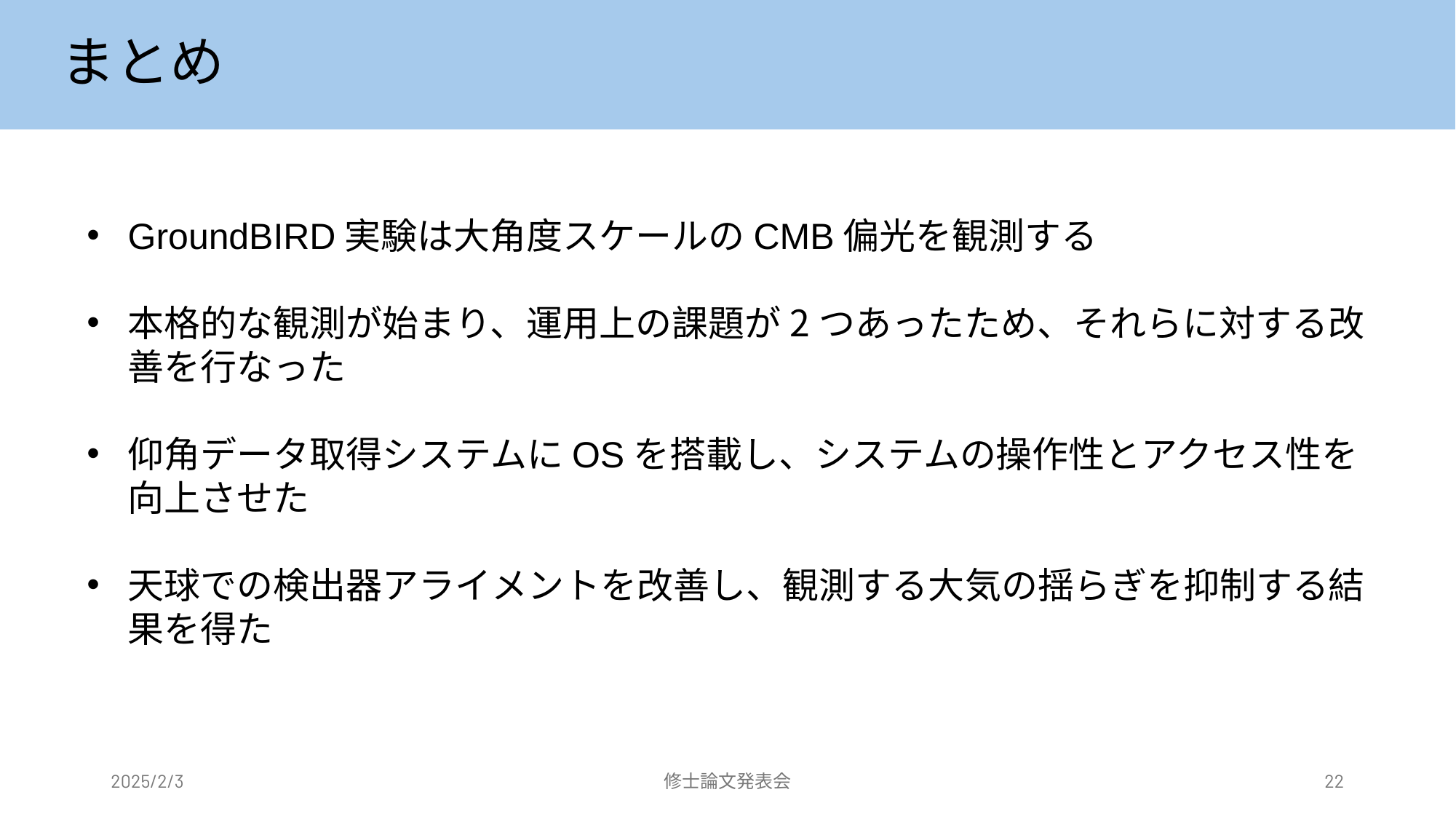

# まとめ

GroundBIRD実験は大角度スケールのCMB偏光を観測する

本格的な観測が始まり、運用上の課題が2つあったため、それらに対する改善を行なった

仰角データ取得システムにOSを搭載し、システムの操作性とアクセス性を向上させた

天球での検出器アライメントを改善し、観測する大気の揺らぎを抑制する結果を得た
2025/2/3
修士論文発表会
22